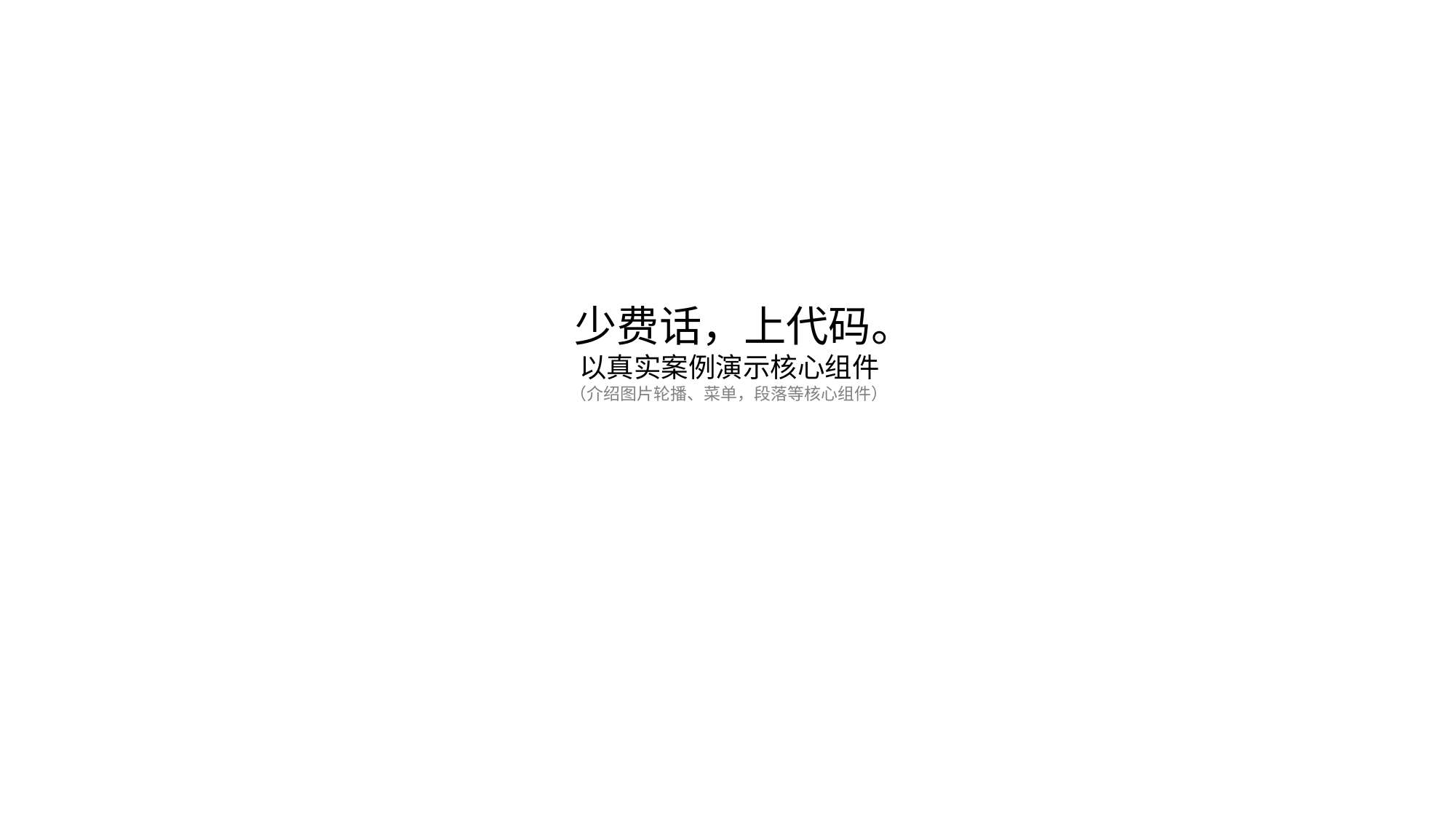

少费话，上代码。
以真实案例演示核心组件
（介绍图片轮播、菜单，段落等核心组件）